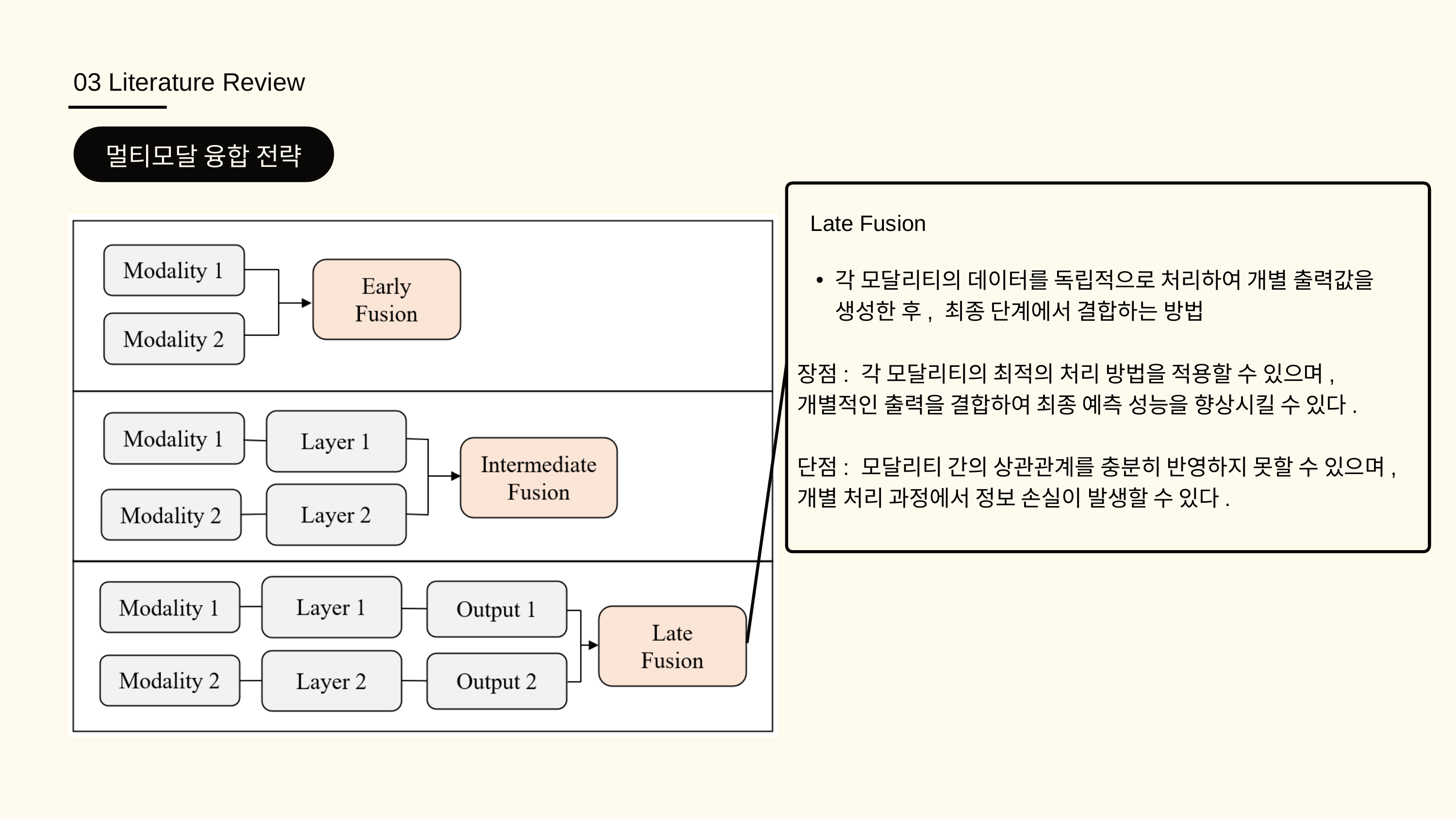

03 Literature Review

멀티모달 융합 전략

Late Fusion

각 모달리티의 데이터를 독립적으로 처리하여 개별 출력값을 생성한 후, 최종 단계에서 결합하는 방법

장점: 각 모달리티의 최적의 처리 방법을 적용할 수 있으며, 개별적인 출력을 결합하여 최종 예측 성능을 향상시킬 수 있다.

단점: 모달리티 간의 상관관계를 충분히 반영하지 못할 수 있으며, 개별 처리 과정에서 정보 손실이 발생할 수 있다.